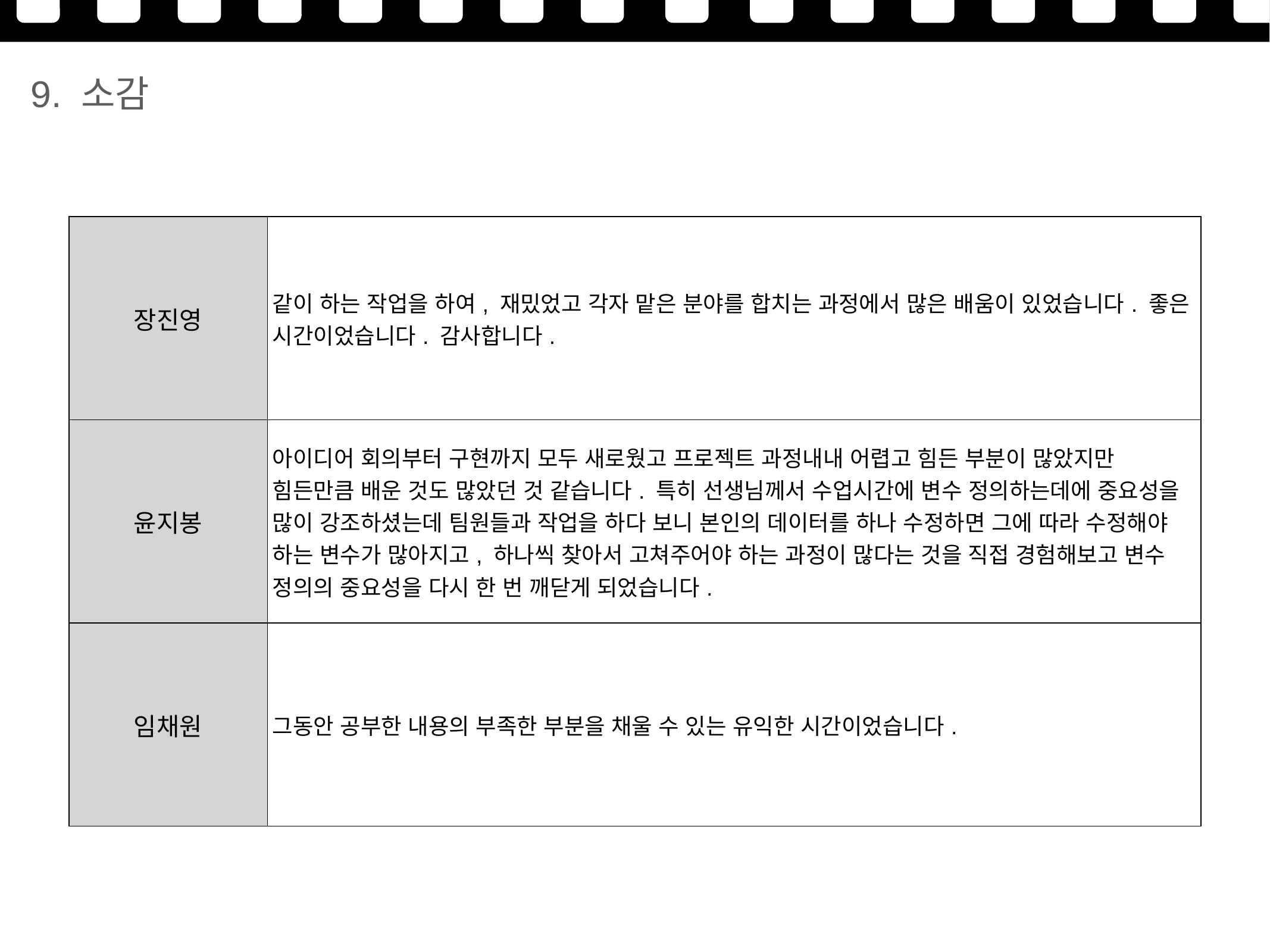

9. 소감
| 장진영 | 같이 하는 작업을 하여, 재밌었고 각자 맡은 분야를 합치는 과정에서 많은 배움이 있었습니다. 좋은 시간이었습니다. 감사합니다. |
| --- | --- |
| 윤지봉 | 아이디어 회의부터 구현까지 모두 새로웠고 프로젝트 과정내내 어렵고 힘든 부분이 많았지만 힘든만큼 배운 것도 많았던 것 같습니다. 특히 선생님께서 수업시간에 변수 정의하는데에 중요성을 많이 강조하셨는데 팀원들과 작업을 하다 보니 본인의 데이터를 하나 수정하면 그에 따라 수정해야 하는 변수가 많아지고, 하나씩 찾아서 고쳐주어야 하는 과정이 많다는 것을 직접 경험해보고 변수 정의의 중요성을 다시 한 번 깨닫게 되었습니다. |
| 임채원 | 그동안 공부한 내용의 부족한 부분을 채울 수 있는 유익한 시간이었습니다. |